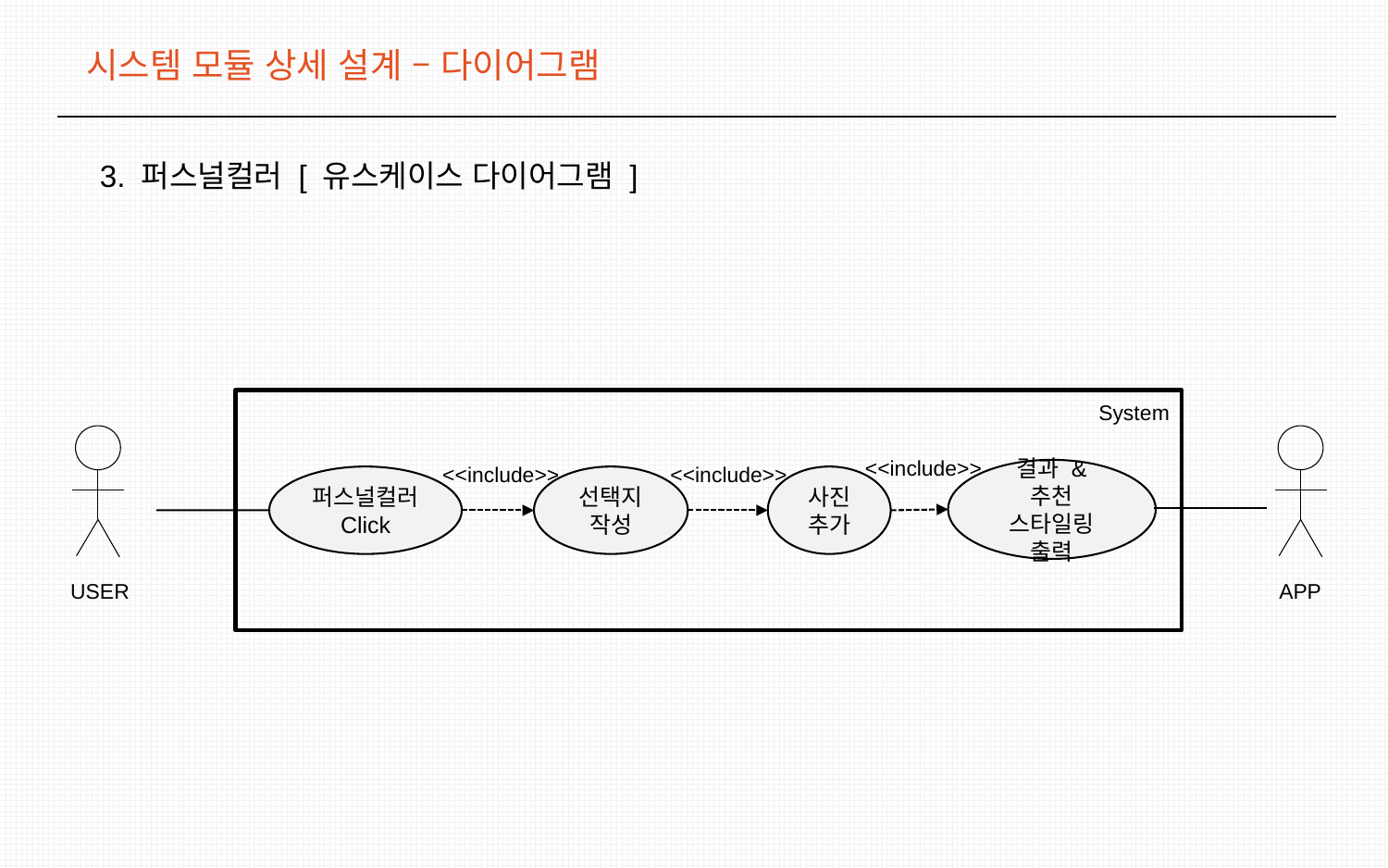

시스템 모듈 상세 설계 – 다이어그램
3. 퍼스널컬러 [ 유스케이스 다이어그램 ]

System

USER

APP
<<include>>
<<include>>
<<include>>
결과 & 추천 스타일링 출력
퍼스널컬러
Click
선택지작성
사진 추가